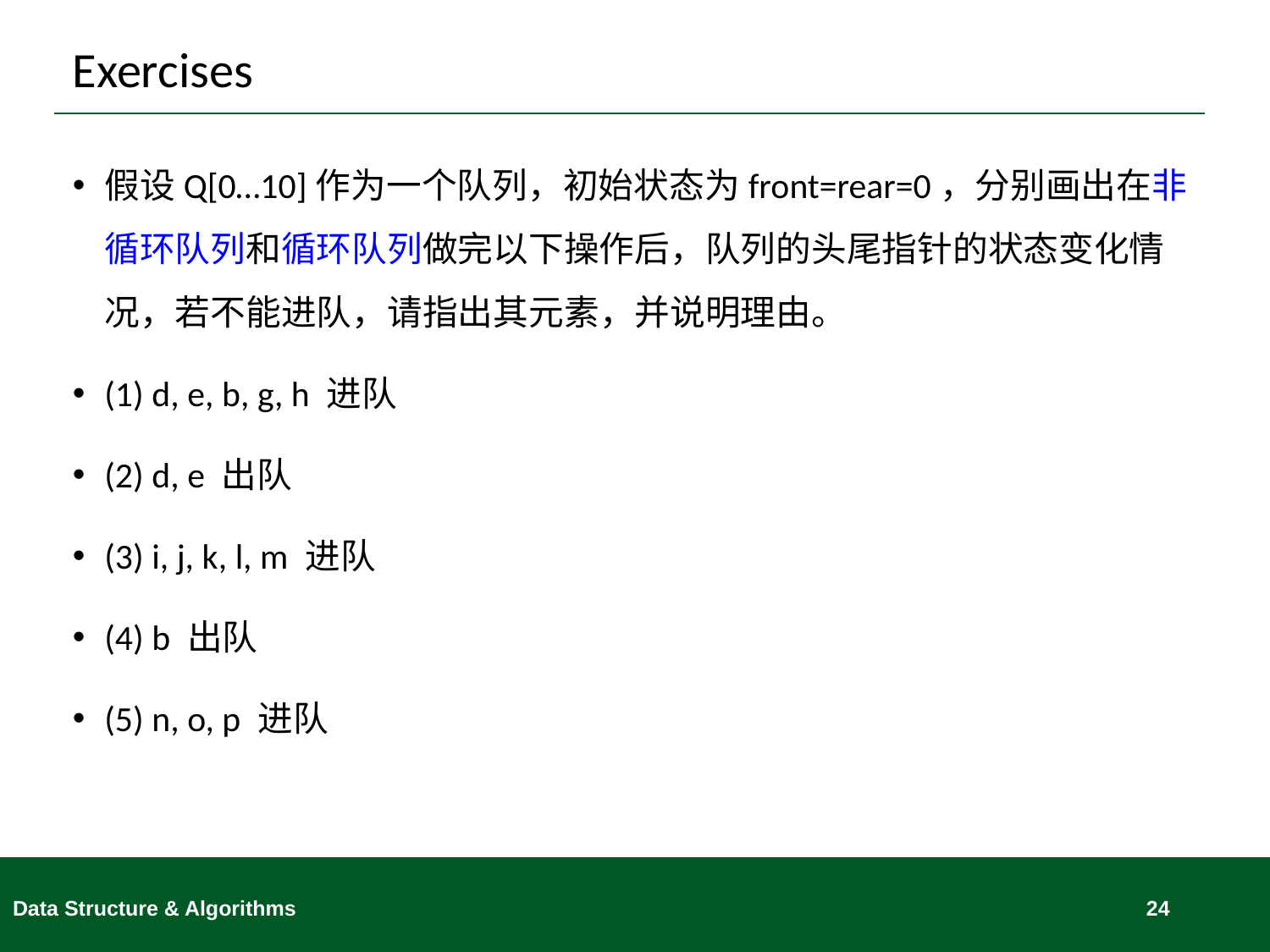

# Exercises
假设Q[0…10]作为一个队列，初始状态为front=rear=0，分别画出在非循环队列和循环队列做完以下操作后，队列的头尾指针的状态变化情况，若不能进队，请指出其元素，并说明理由。
(1) d, e, b, g, h 进队
(2) d, e 出队
(3) i, j, k, l, m 进队
(4) b 出队
(5) n, o, p 进队
Data Structure & Algorithms
24